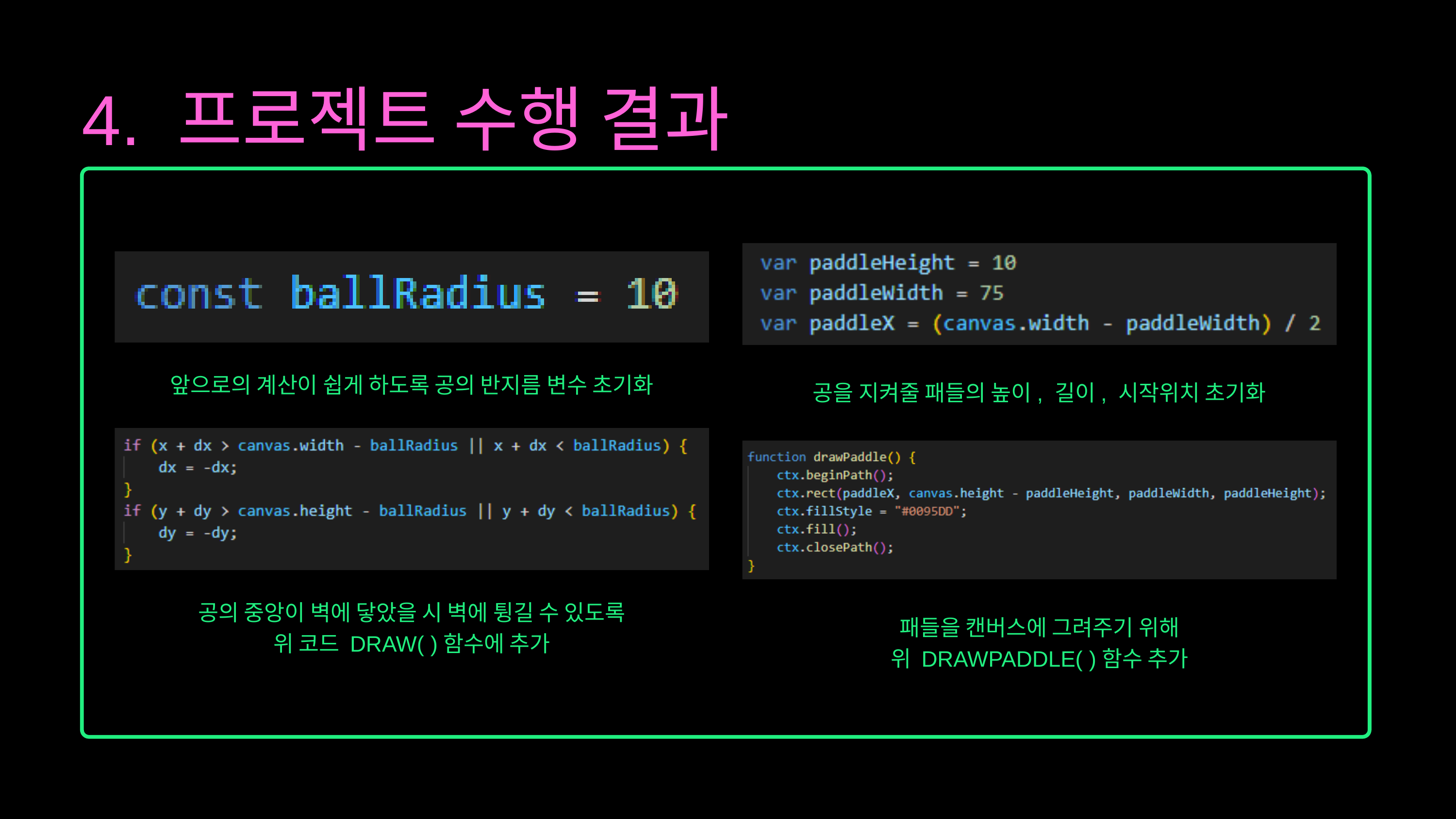

4. 프로젝트 수행 결과

앞으로의 계산이 쉽게 하도록 공의 반지름 변수 초기화
공을 지켜줄 패들의 높이, 길이, 시작위치 초기화

공의 중앙이 벽에 닿았을 시 벽에 튕길 수 있도록
위 코드 DRAW( )함수에 추가
패들을 캔버스에 그려주기 위해
위 DRAWPADDLE( )함수 추가